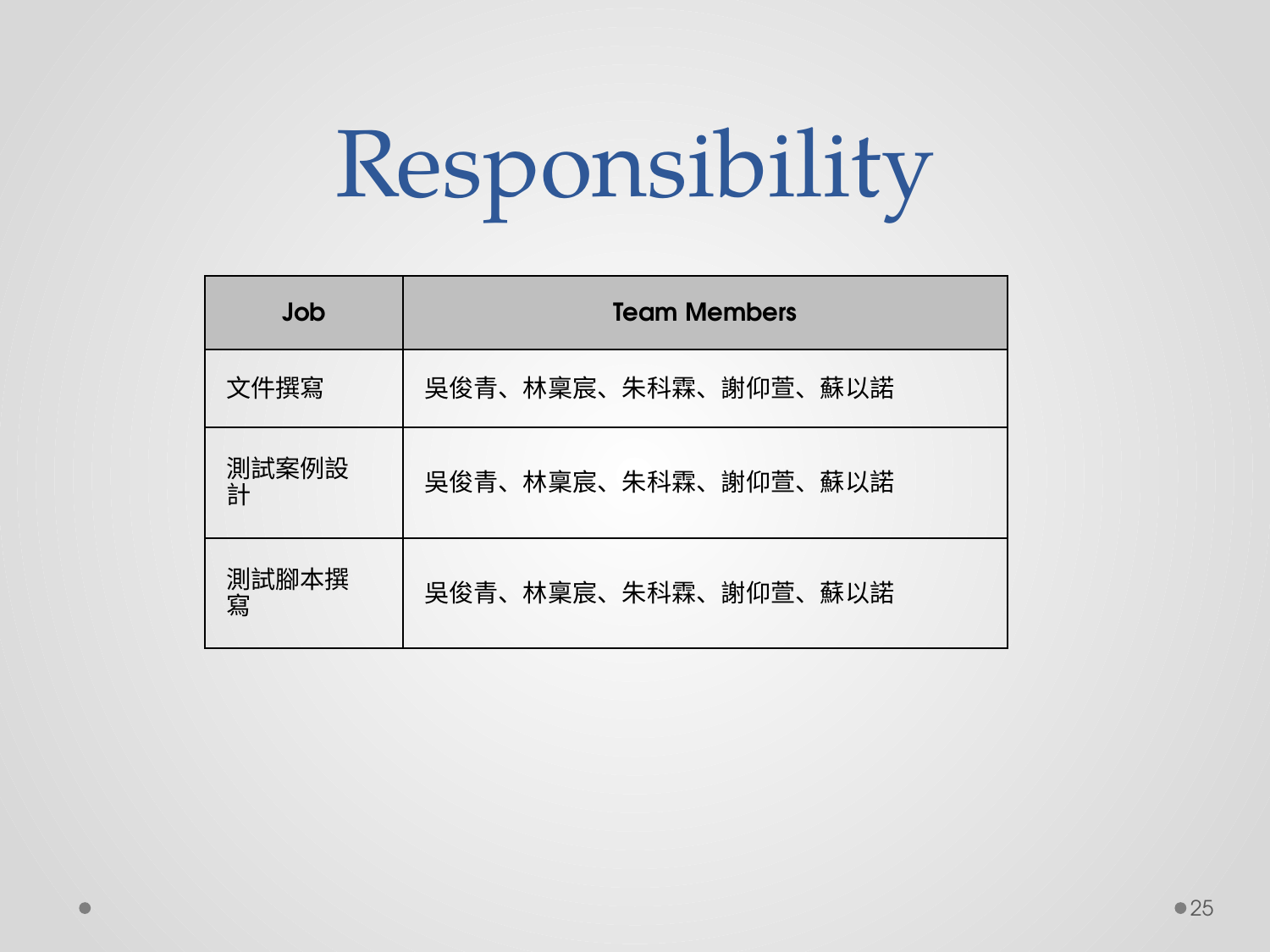

# Responsibility
| Job | Team Members |
| --- | --- |
| 文件撰寫 | 吳俊青、林稟宸、朱科霖、謝仰萱、蘇以諾 |
| 測試案例設計 | 吳俊青、林稟宸、朱科霖、謝仰萱、蘇以諾 |
| 測試腳本撰寫 | 吳俊青、林稟宸、朱科霖、謝仰萱、蘇以諾 |
25